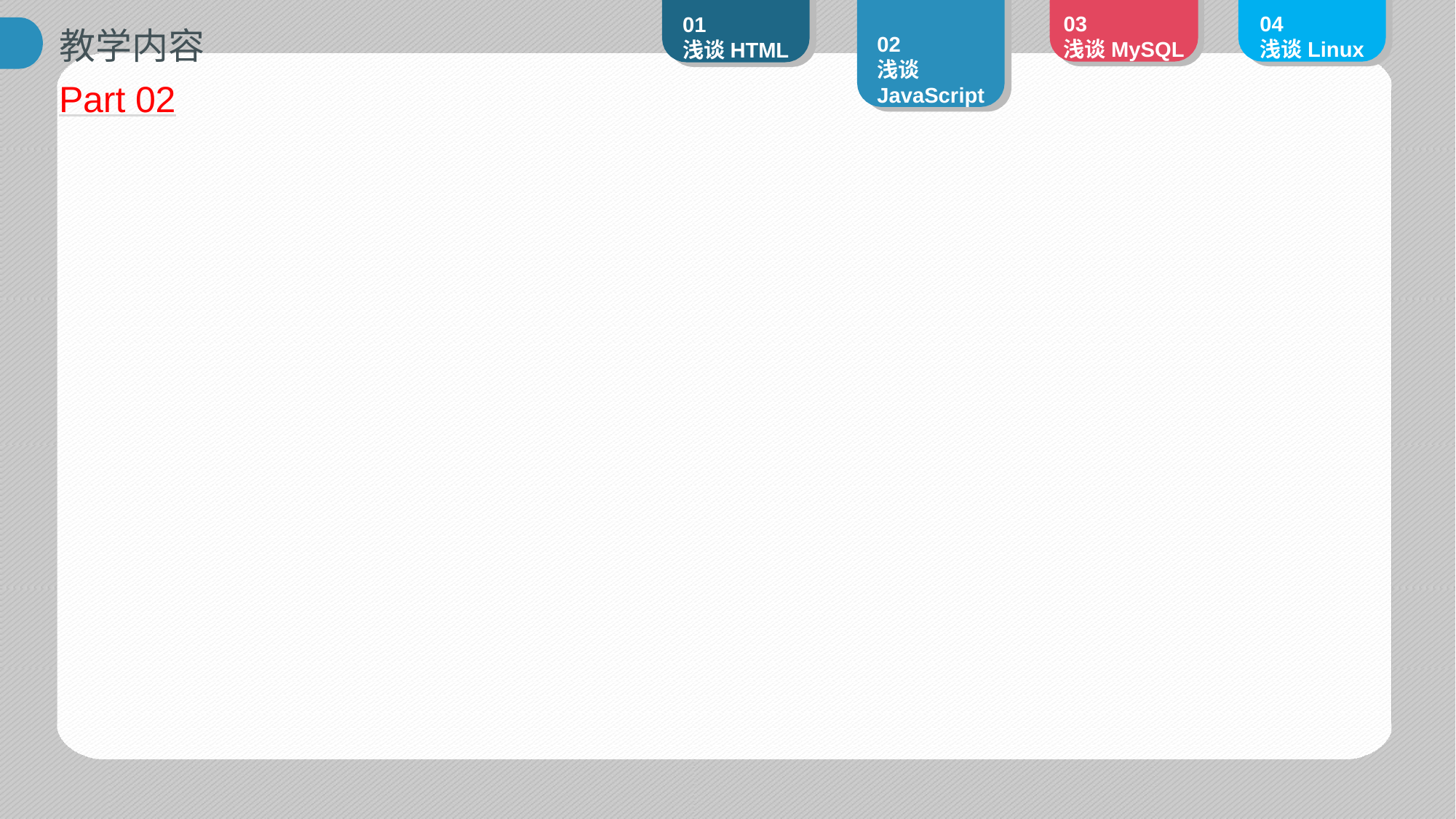

01
浅谈HTML
02
浅谈JavaScript
03
浅谈MySQL
04
浅谈Linux

教学内容
Part 02